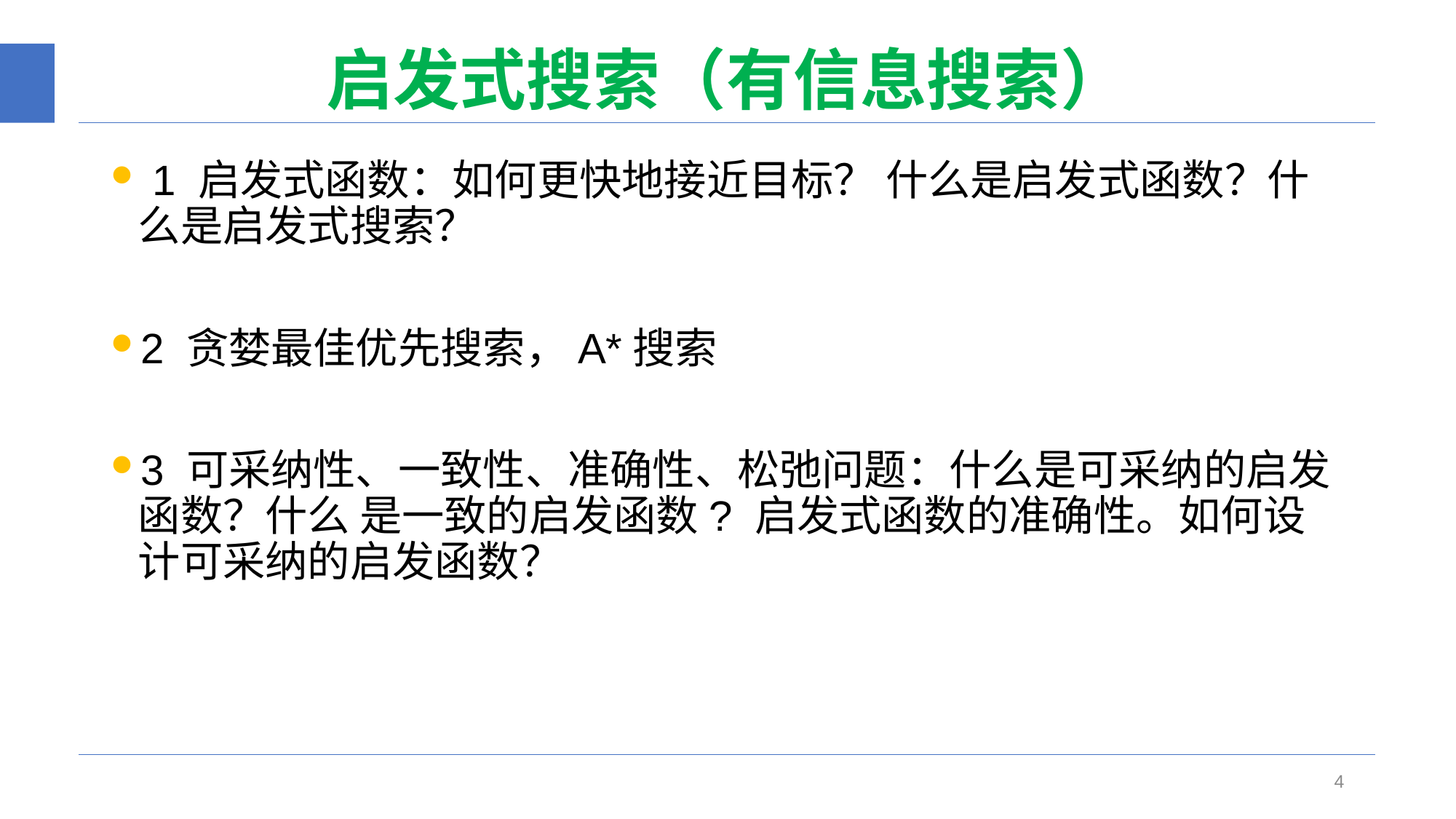

# 启发式搜索（有信息搜索）
 1 启发式函数：如何更快地接近目标？ 什么是启发式函数？什么是启发式搜索？

2 贪婪最佳优先搜索，A*搜索

3 可采纳性、一致性、准确性、松弛问题：什么是可采纳的启发函数？什么 是一致的启发函数? 启发式函数的准确性。如何设计可采纳的启发函数？
4